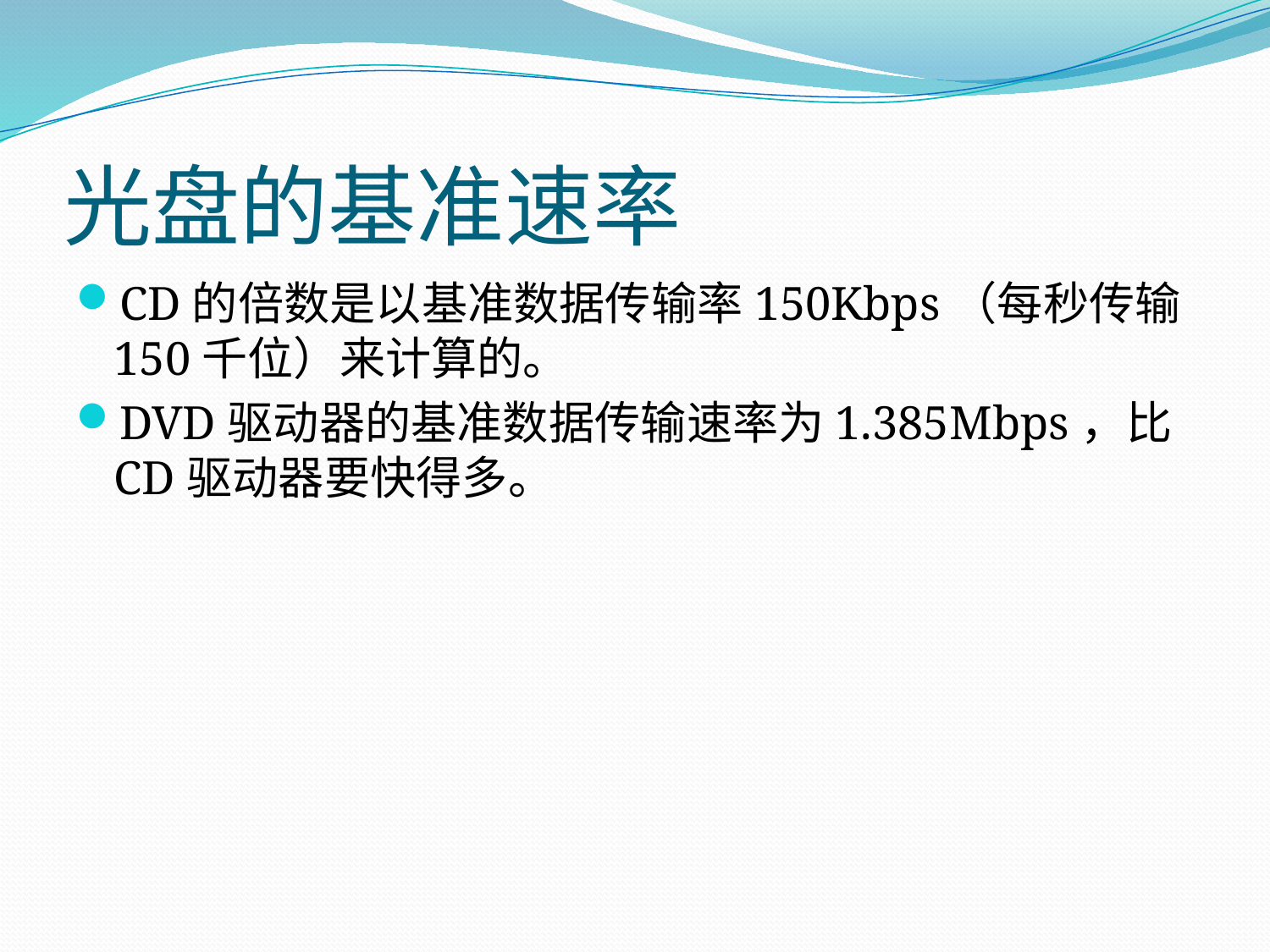

# 光盘的基准速率
CD的倍数是以基准数据传输率150Kbps（每秒传输150千位）来计算的。
DVD驱动器的基准数据传输速率为1.385Mbps，比CD驱动器要快得多。